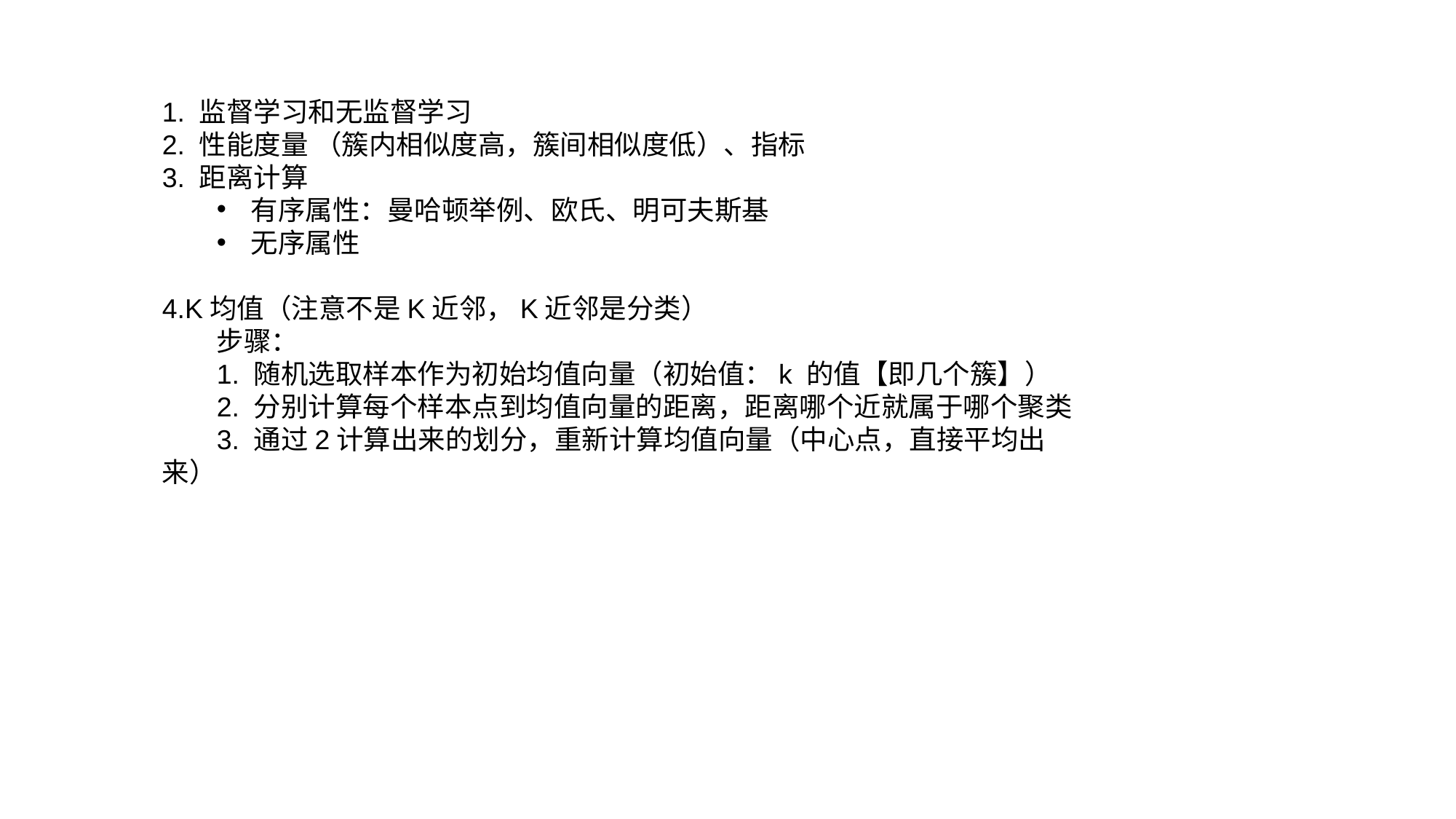

1. 监督学习和无监督学习
2. 性能度量 （簇内相似度高，簇间相似度低）、指标
3. 距离计算
有序属性：曼哈顿举例、欧氏、明可夫斯基
无序属性

4.K均值（注意不是K近邻，K近邻是分类）
步骤：
1. 随机选取样本作为初始均值向量（初始值：k 的值【即几个簇】）
2. 分别计算每个样本点到均值向量的距离，距离哪个近就属于哪个聚类
3. 通过2计算出来的划分，重新计算均值向量（中心点，直接平均出来）